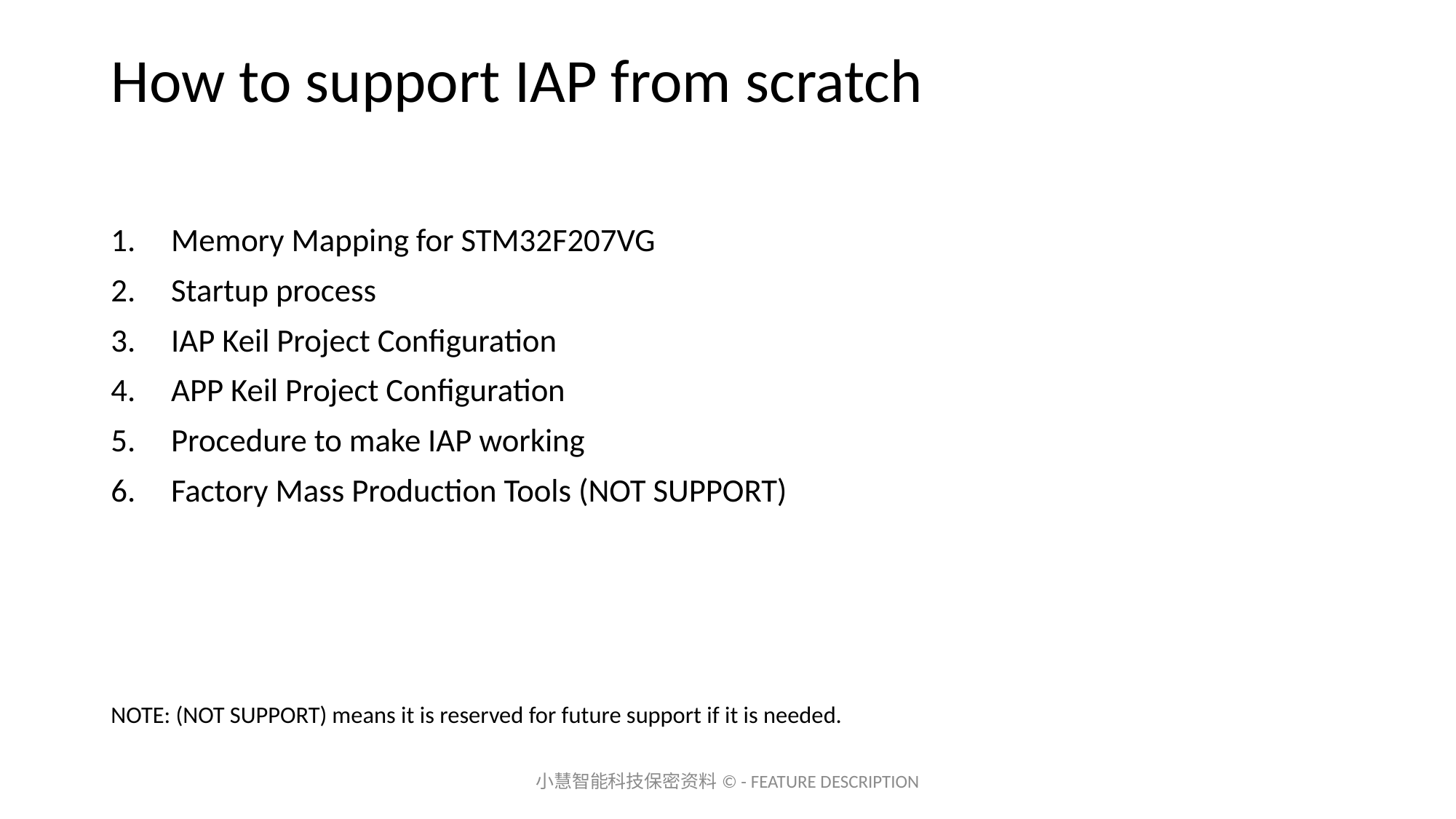

# How to support IAP from scratch
Memory Mapping for STM32F207VG
Startup process
IAP Keil Project Configuration
APP Keil Project Configuration
Procedure to make IAP working
Factory Mass Production Tools (NOT SUPPORT)

NOTE: (NOT SUPPORT) means it is reserved for future support if it is needed.

小慧智能科技保密资料© - FEATURE DESCRIPTION
13